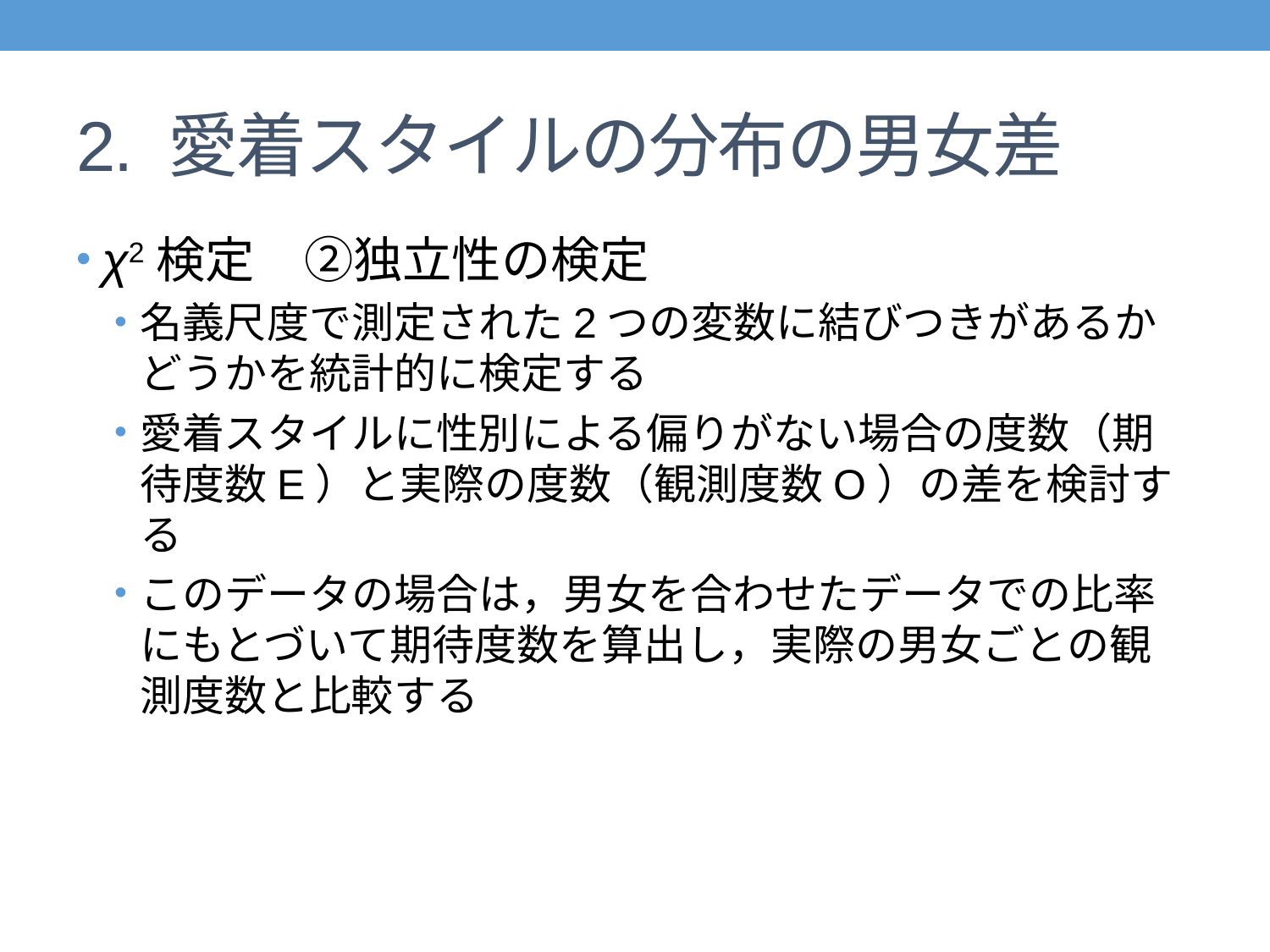

# 2. 愛着スタイルの分布の男女差
χ2検定　②独立性の検定
名義尺度で測定された2つの変数に結びつきがあるかどうかを統計的に検定する
愛着スタイルに性別による偏りがない場合の度数（期待度数E）と実際の度数（観測度数O）の差を検討する
このデータの場合は，男女を合わせたデータでの比率にもとづいて期待度数を算出し，実際の男女ごとの観測度数と比較する